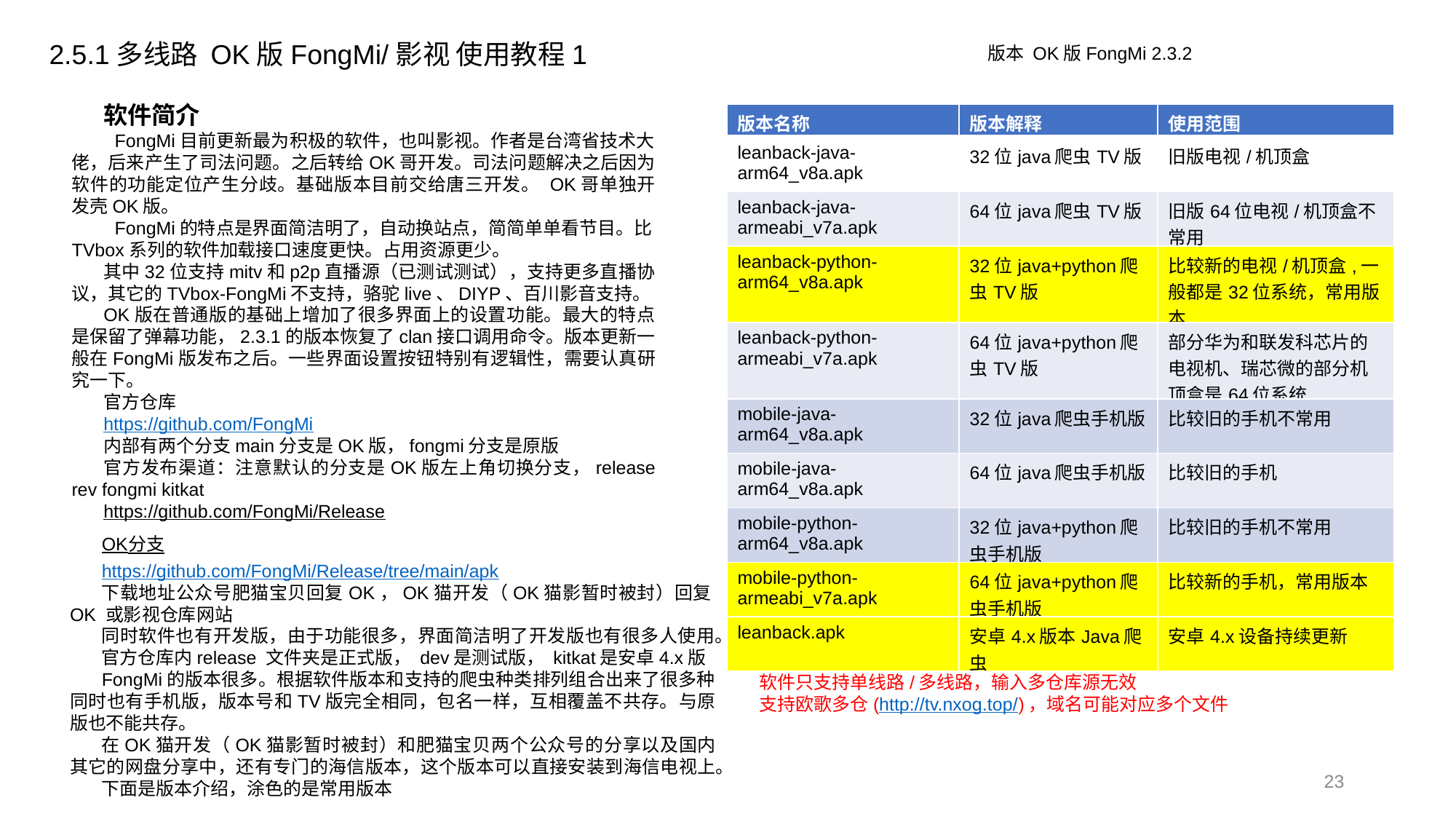

# 2.5.1多线路 OK版FongMi/影视 使用教程1
版本 OK版FongMi 2.3.2
软件简介
FongMi目前更新最为积极的软件，也叫影视。作者是台湾省技术大佬，后来产生了司法问题。之后转给OK哥开发。司法问题解决之后因为软件的功能定位产生分歧。基础版本目前交给唐三开发。 OK哥单独开发壳OK版。
FongMi的特点是界面简洁明了，自动换站点，简简单单看节目。比TVbox系列的软件加载接口速度更快。占用资源更少。
其中32位支持mitv和p2p直播源（已测试测试），支持更多直播协议，其它的TVbox-FongMi不支持，骆驼live、DIYP、百川影音支持。
OK版在普通版的基础上增加了很多界面上的设置功能。最大的特点是保留了弹幕功能，2.3.1的版本恢复了clan接口调用命令。版本更新一般在FongMi版发布之后。一些界面设置按钮特别有逻辑性，需要认真研究一下。
官方仓库
https://github.com/FongMi
内部有两个分支main分支是OK版，fongmi分支是原版
官方发布渠道：注意默认的分支是OK版左上角切换分支，release rev fongmi kitkat
https://github.com/FongMi/Release
| 版本名称 | 版本解释 | 使用范围 |
| --- | --- | --- |
| leanback-java-arm64\_v8a.apk | 32位java爬虫TV版 | 旧版电视/机顶盒 |
| leanback-java-armeabi\_v7a.apk | 64位java爬虫TV版 | 旧版64位电视/机顶盒不常用 |
| leanback-python-arm64\_v8a.apk | 32位java+python爬虫TV版 | 比较新的电视/机顶盒,一般都是32位系统，常用版本 |
| leanback-python-armeabi\_v7a.apk | 64位java+python爬虫TV版 | 部分华为和联发科芯片的电视机、瑞芯微的部分机顶盒是64位系统 |
| mobile-java-arm64\_v8a.apk | 32位java爬虫手机版 | 比较旧的手机不常用 |
| mobile-java-arm64\_v8a.apk | 64位java爬虫手机版 | 比较旧的手机 |
| mobile-python-arm64\_v8a.apk | 32位java+python爬虫手机版 | 比较旧的手机不常用 |
| mobile-python-armeabi\_v7a.apk | 64位java+python爬虫手机版 | 比较新的手机，常用版本 |
| leanback.apk | 安卓4.x版本Java爬虫 | 安卓4.x设备持续更新 |
OK分支
https://github.com/FongMi/Release/tree/main/apk
下载地址公众号肥猫宝贝回复OK，OK猫开发（OK猫影暂时被封）回复OK 或影视仓库网站
同时软件也有开发版，由于功能很多，界面简洁明了开发版也有很多人使用。
官方仓库内release 文件夹是正式版， dev是测试版， kitkat是安卓4.x版
FongMi的版本很多。根据软件版本和支持的爬虫种类排列组合出来了很多种同时也有手机版，版本号和TV版完全相同，包名一样，互相覆盖不共存。与原版也不能共存。
在OK猫开发（OK猫影暂时被封）和肥猫宝贝两个公众号的分享以及国内其它的网盘分享中，还有专门的海信版本，这个版本可以直接安装到海信电视上。
下面是版本介绍，涂色的是常用版本
软件只支持单线路/多线路，输入多仓库源无效
支持欧歌多仓(http://tv.nxog.top/)，域名可能对应多个文件
23